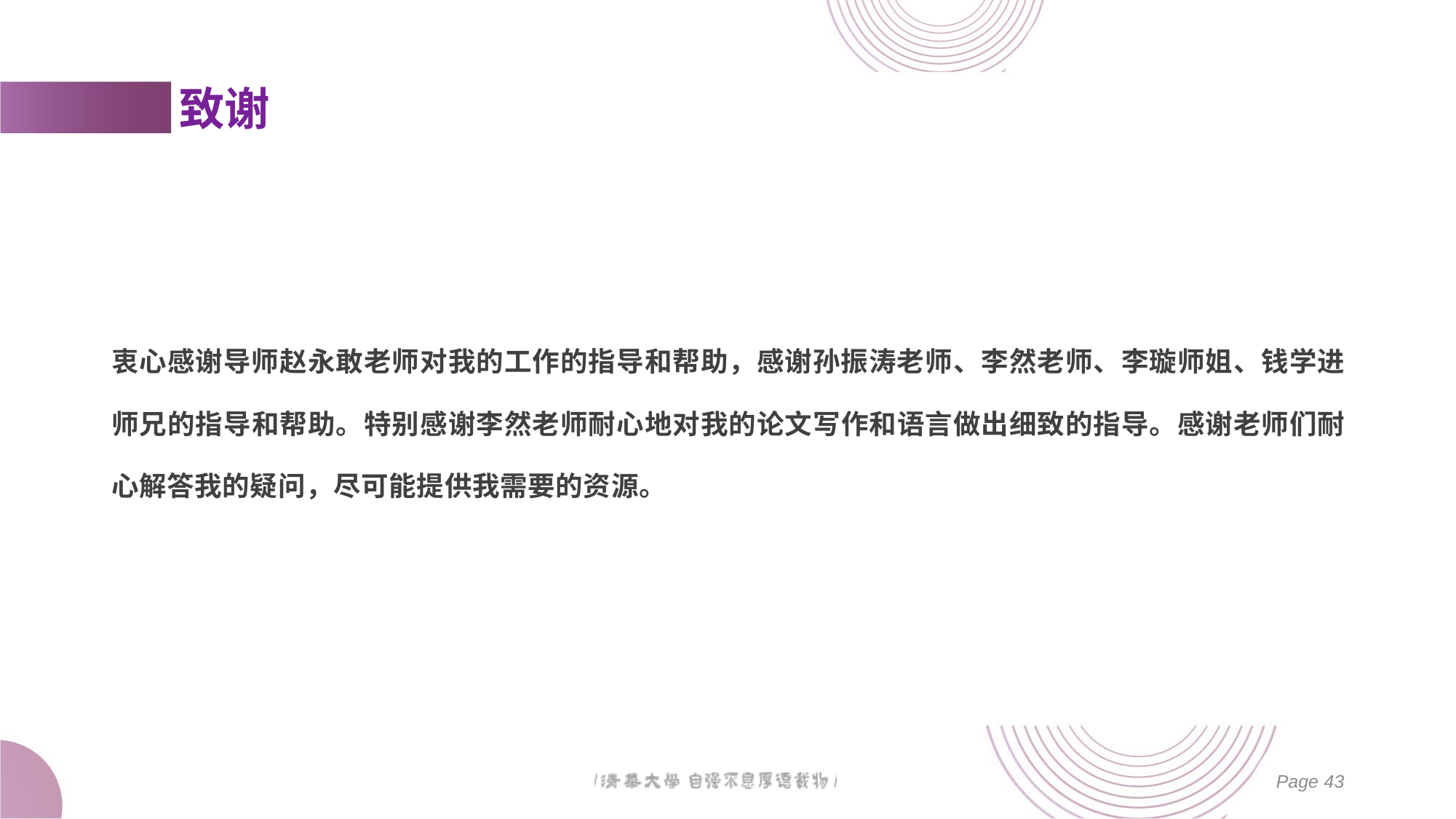

# 致谢
衷心感谢导师赵永敢老师对我的工作的指导和帮助，感谢孙振涛老师、李然老师、李璇师姐、钱学进师兄的指导和帮助。特别感谢李然老师耐心地对我的论文写作和语言做出细致的指导。感谢老师们耐心解答我的疑问，尽可能提供我需要的资源。
Page 43